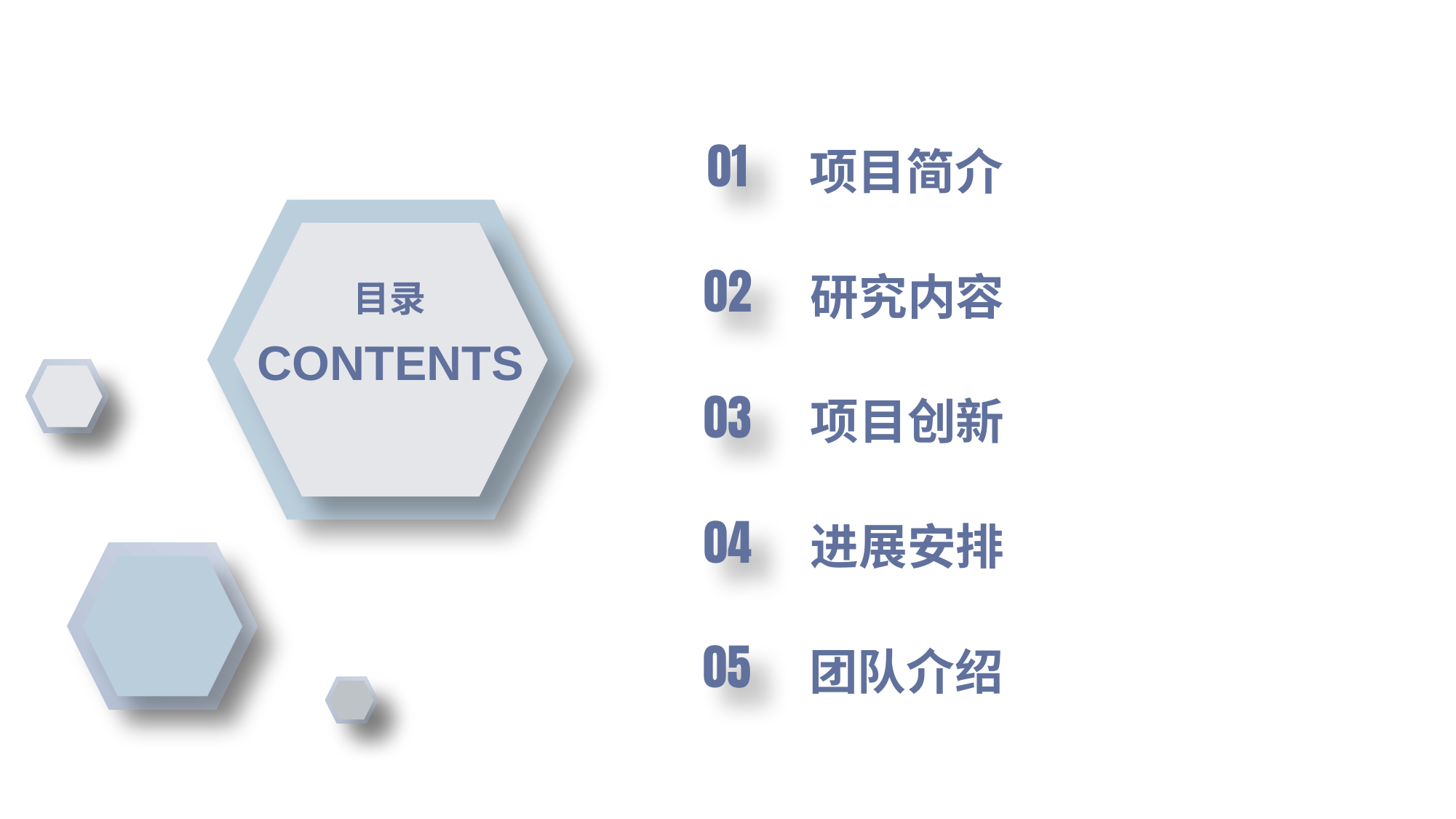

01
项目简介

CONTENTS
02
研究内容
目录

03
项目创新
04
进展安排

05
团队介绍

.